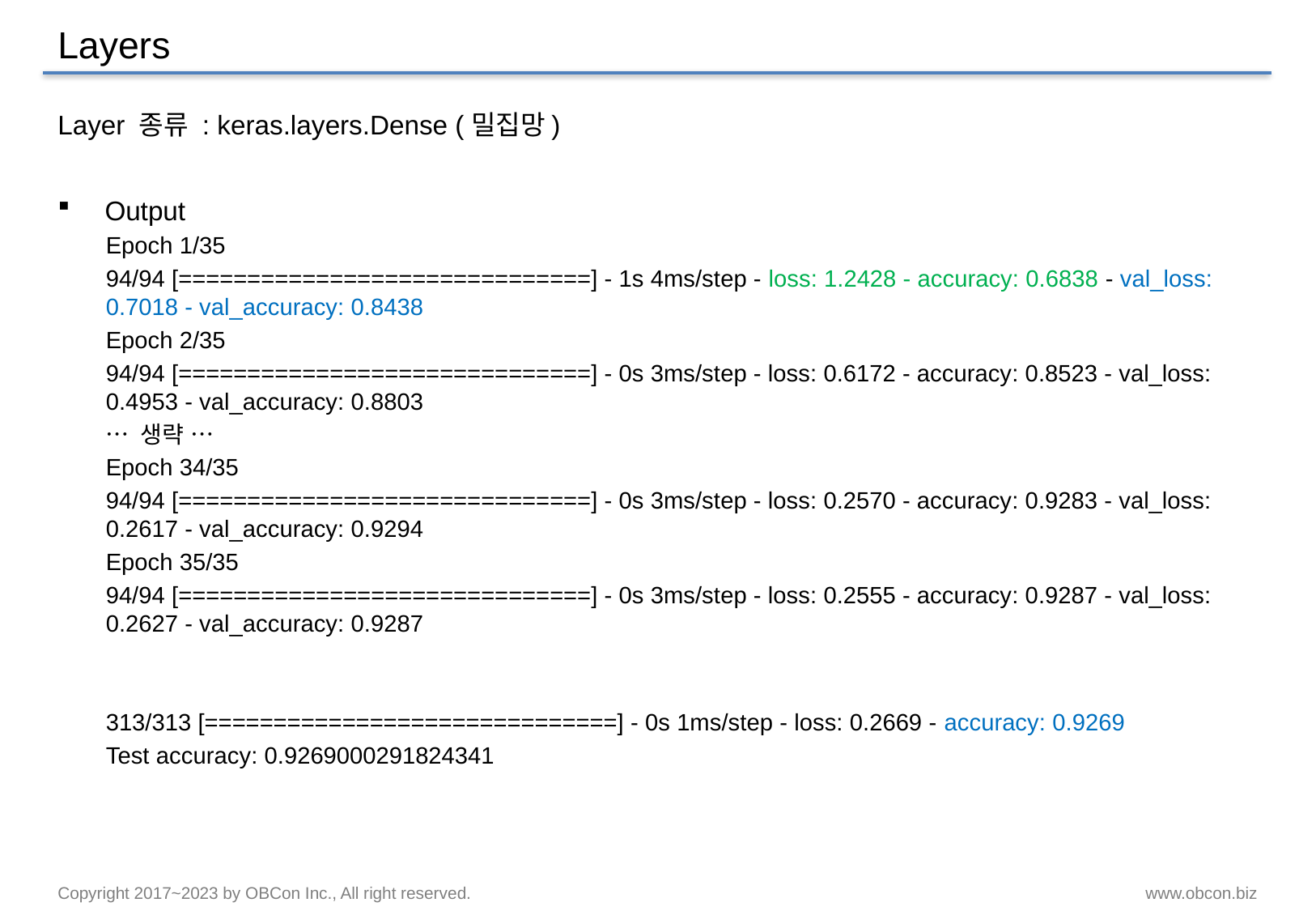

# Layers
Layer 종류 : keras.layers.Dense (밀집망)
Output
Epoch 1/35
94/94 [==============================] - 1s 4ms/step - loss: 1.2428 - accuracy: 0.6838 - val_loss: 0.7018 - val_accuracy: 0.8438
Epoch 2/35
94/94 [==============================] - 0s 3ms/step - loss: 0.6172 - accuracy: 0.8523 - val_loss: 0.4953 - val_accuracy: 0.8803
… 생략 …
Epoch 34/35
94/94 [==============================] - 0s 3ms/step - loss: 0.2570 - accuracy: 0.9283 - val_loss: 0.2617 - val_accuracy: 0.9294
Epoch 35/35
94/94 [==============================] - 0s 3ms/step - loss: 0.2555 - accuracy: 0.9287 - val_loss: 0.2627 - val_accuracy: 0.9287

313/313 [==============================] - 0s 1ms/step - loss: 0.2669 - accuracy: 0.9269
Test accuracy: 0.9269000291824341